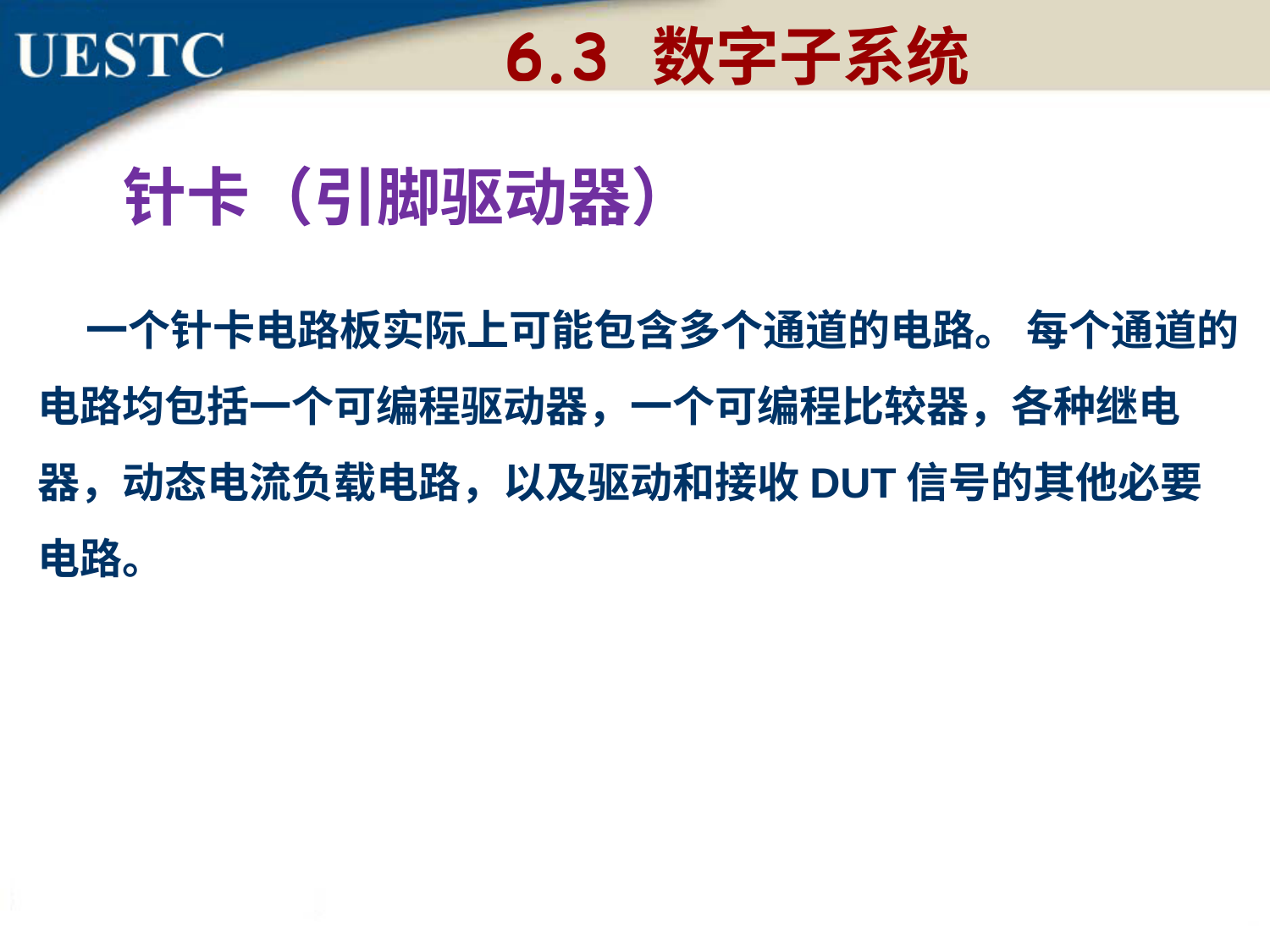

6.3 数字子系统
针卡（引脚驱动器）
    一个针卡电路板实际上可能包含多个通道的电路。 每个通道的电路均包括一个可编程驱动器，一个可编程比较器，各种继电器，动态电流负载电路，以及驱动和接收DUT信号的其他必要电路。